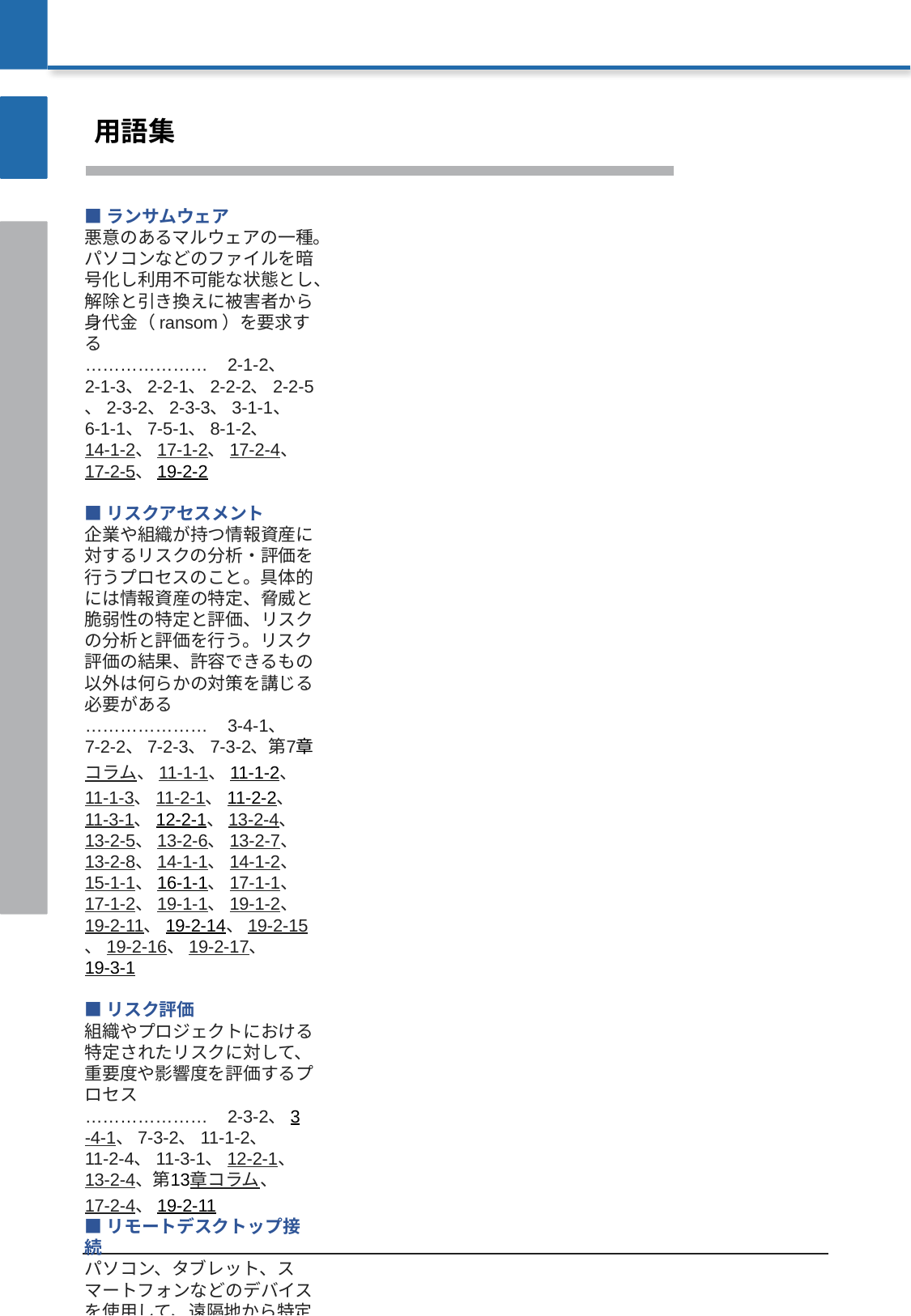

用語集
■ランサムウェア
悪意のあるマルウェアの一種。パソコンなどのファイルを暗号化し利用不可能な状態とし、解除と引き換えに被害者から身代金（ransom）を要求する
…………………    2-1-2、2-1-3、2-2-1、2-2-2、2-2-5、2-3-2、2-3-3、3-1-1、6-1-1、7-5-1、8-1-2、14-1-2、17-1-2、17-2-4、17-2-5、19-2-2

■リスクアセスメント
企業や組織が持つ情報資産に対するリスクの分析・評価を行うプロセスのこと。具体的には情報資産の特定、脅威と脆弱性の特定と評価、リスクの分析と評価を行う。リスク評価の結果、許容できるもの以外は何らかの対策を講じる必要がある
…………………    3-4-1、7-2-2、7-2-3、7-3-2、第7章コラム、11-1-1、11-1-2、11-1-3、11-2-1、11-2-2、11-3-1、12-2-1、13-2-4、13-2-5、13-2-6、13-2-7、13-2-8、14-1-1、14-1-2、15-1-1、16-1-1、17-1-1、17-1-2、19-1-1、19-1-2、19-2-11、19-2-14、19-2-15、19-2-16、19-2-17、19-3-1

■リスク評価
組織やプロジェクトにおける特定されたリスクに対して、重要度や影響度を評価するプロセス
…………………    2-3-2、3-4-1、7-3-2、11-1-2、11-2-4、11-3-1、12-2-1、13-2-4、第13章コラム、17-2-4、19-2-11
■リモートデスクトップ接続
パソコン、タブレット、スマートフォンなどのデバイスを使用して、遠隔地から特定のパソコンに接続する方法
…………………    2-2-2